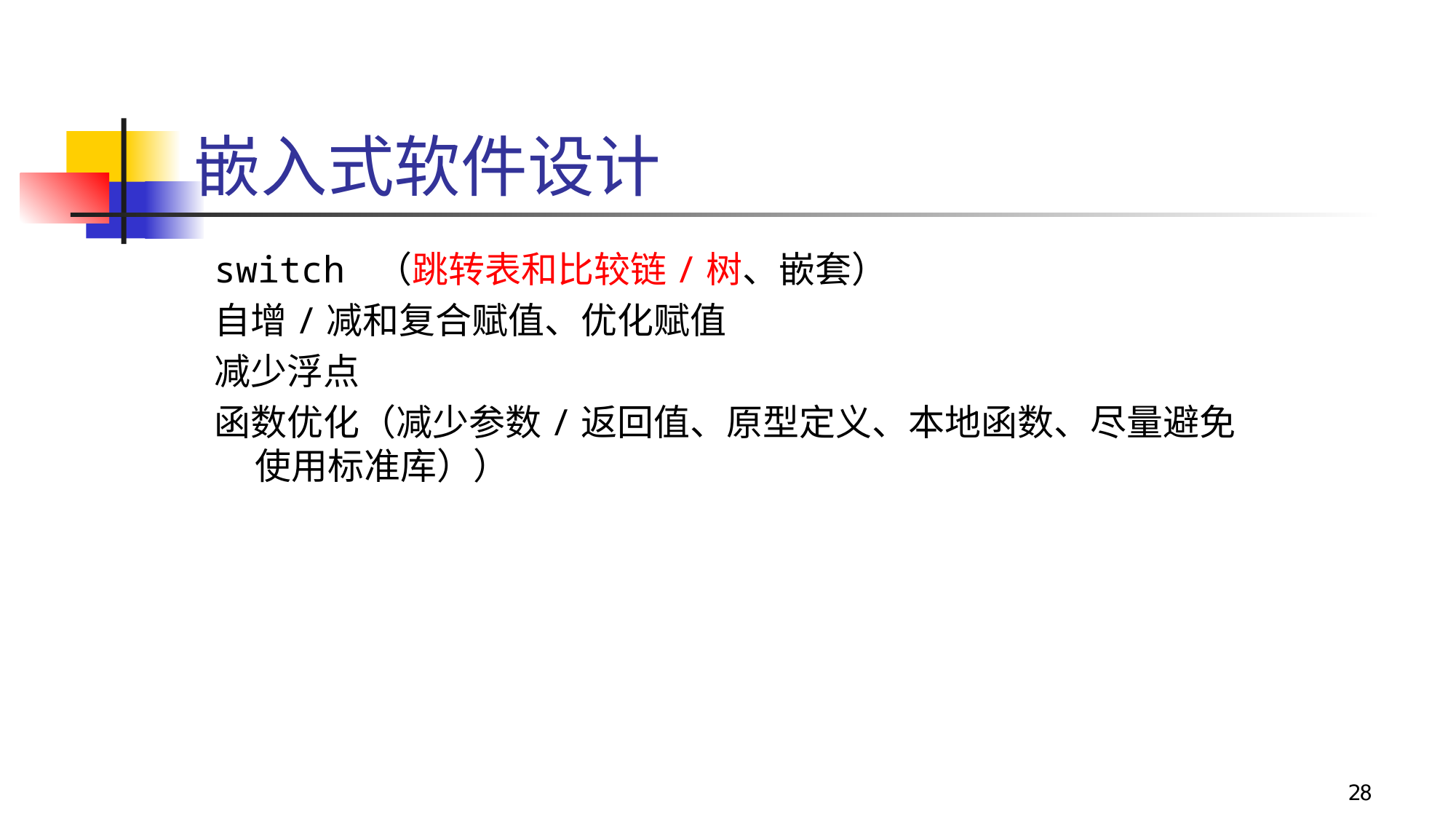

# 嵌入式软件设计
switch （跳转表和比较链/树、嵌套）
自增/减和复合赋值、优化赋值
减少浮点
函数优化（减少参数/返回值、原型定义、本地函数、尽量避免使用标准库））
28